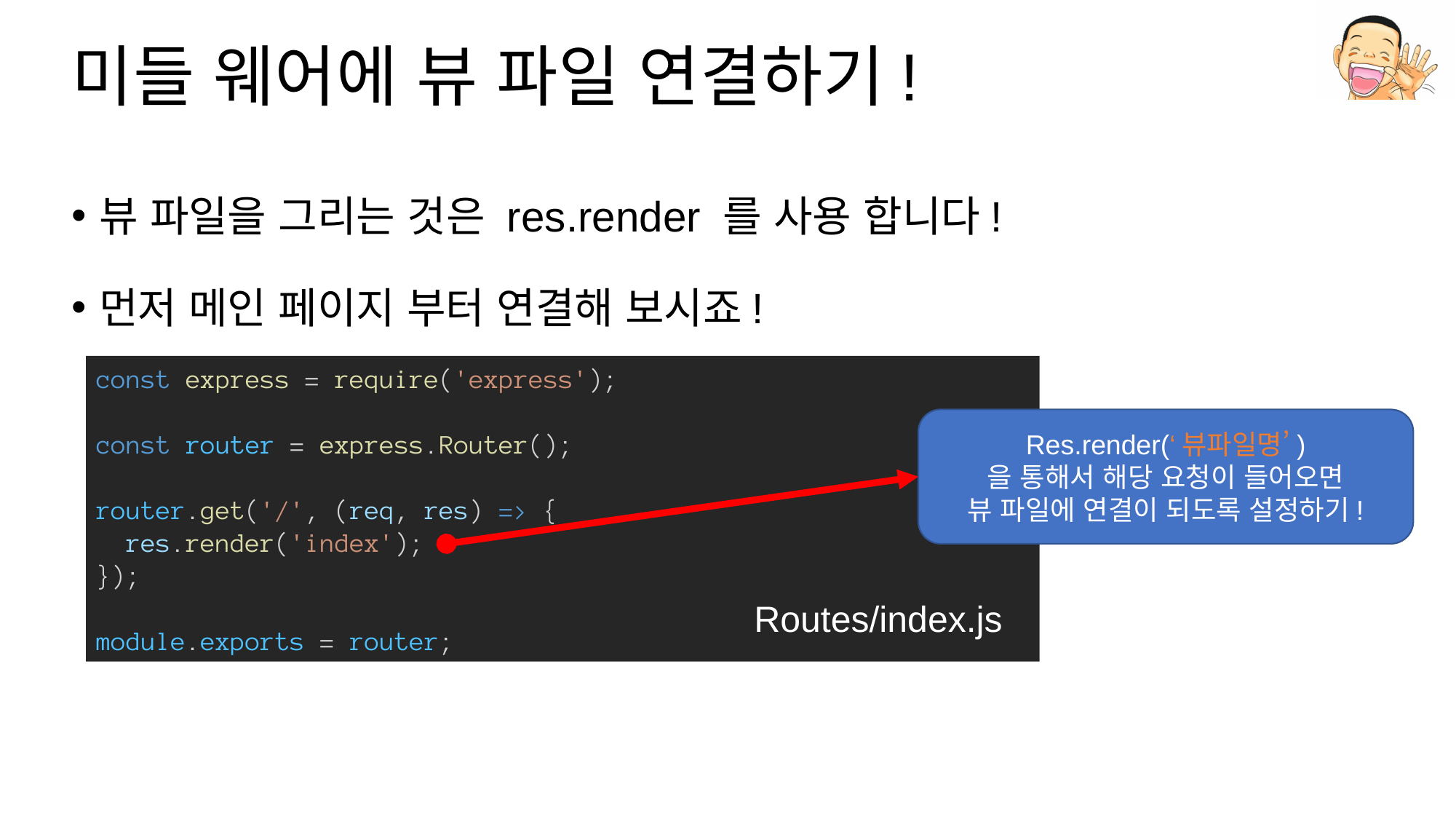

# 미들 웨어에 뷰 파일 연결하기!
뷰 파일을 그리는 것은 res.render 를 사용 합니다!
먼저 메인 페이지 부터 연결해 보시죠!
const express = require('express');
const router = express.Router();
router.get('/', (req, res) => {
  res.render('index');
});
module.exports = router;
Res.render(‘뷰파일명’)
을 통해서 해당 요청이 들어오면
뷰 파일에 연결이 되도록 설정하기!
Routes/index.js